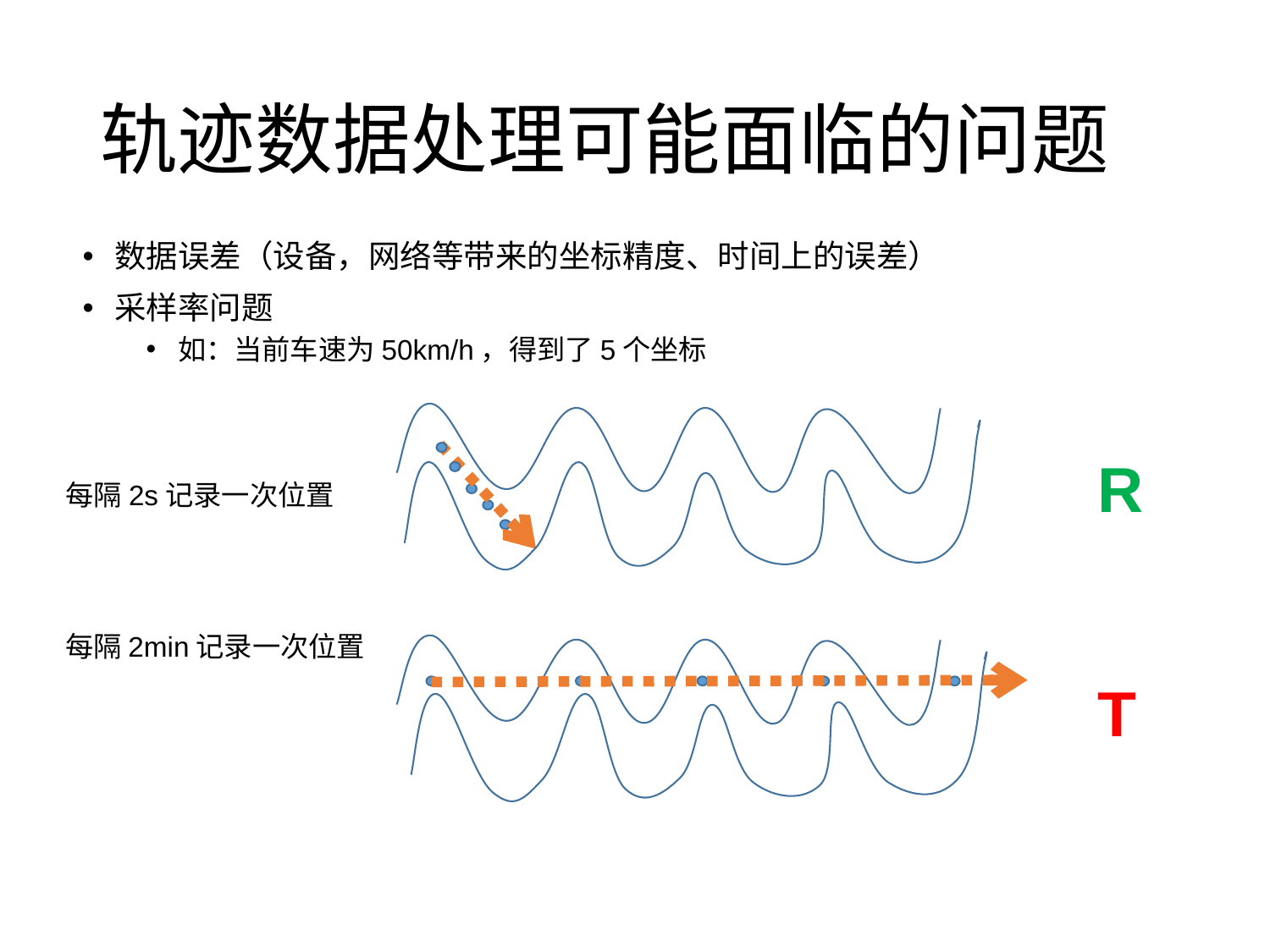

# 轨迹数据处理可能面临的问题
数据误差（设备，网络等带来的坐标精度、时间上的误差）
采样率问题
如：当前车速为50km/h，得到了5个坐标

R

每隔2s记录一次位置

每隔2min记录一次位置

T